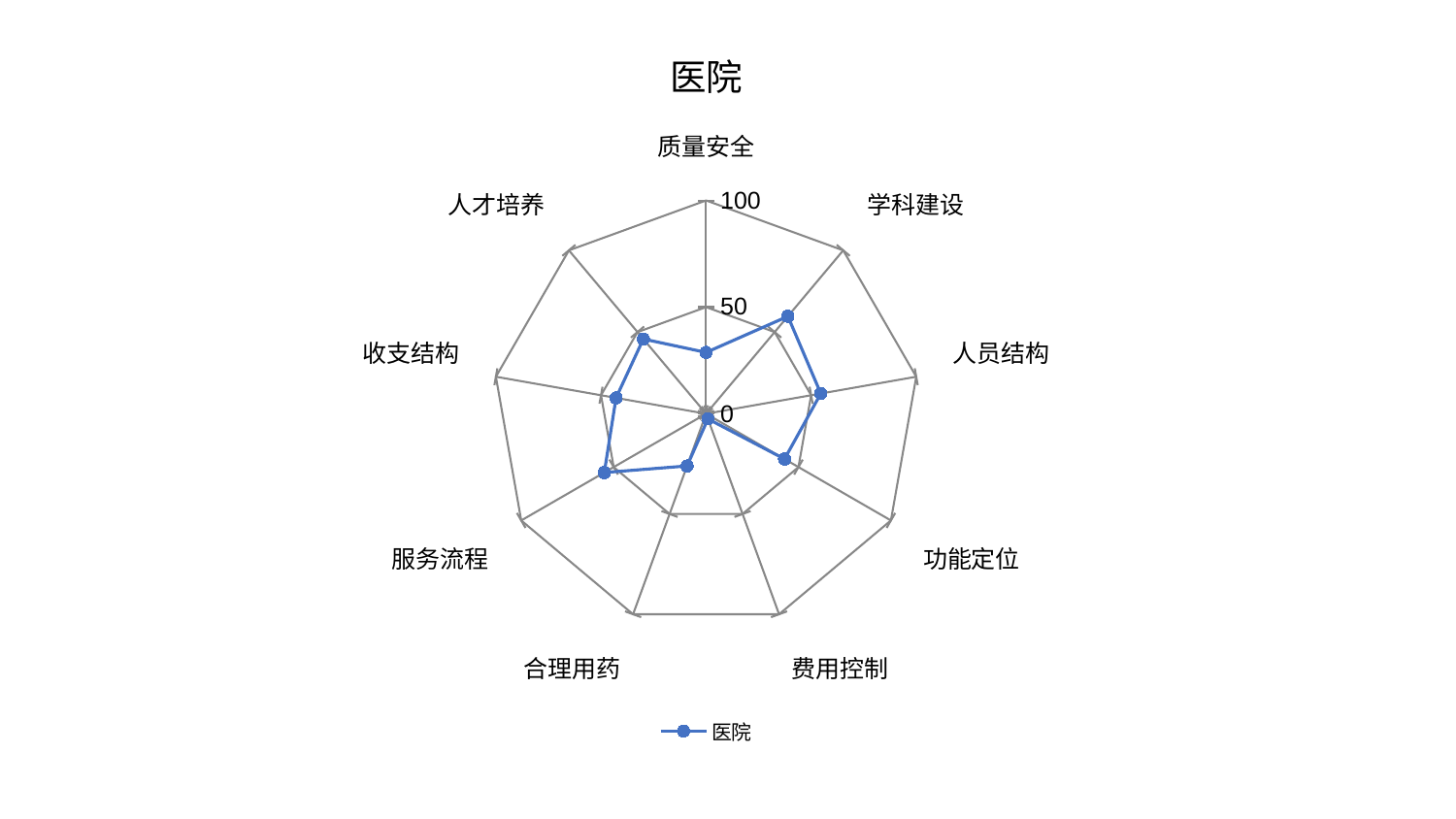

### Chart: 医院

| Category | 医院 |
|---|---|
| 质量安全 | 28.773056141174816 |
| 学科建设 | 59.65001363601698 |
| 人员结构 | 54.5853098615259 |
| 功能定位 | 42.44821942624796 |
| 费用控制 | 2.57721926020211 |
| 合理用药 | 26.04370183428815 |
| 服务流程 | 55.08750570010098 |
| 收支结构 | 42.84916196092142 |
| 人才培养 | 45.737943050424384 |
131